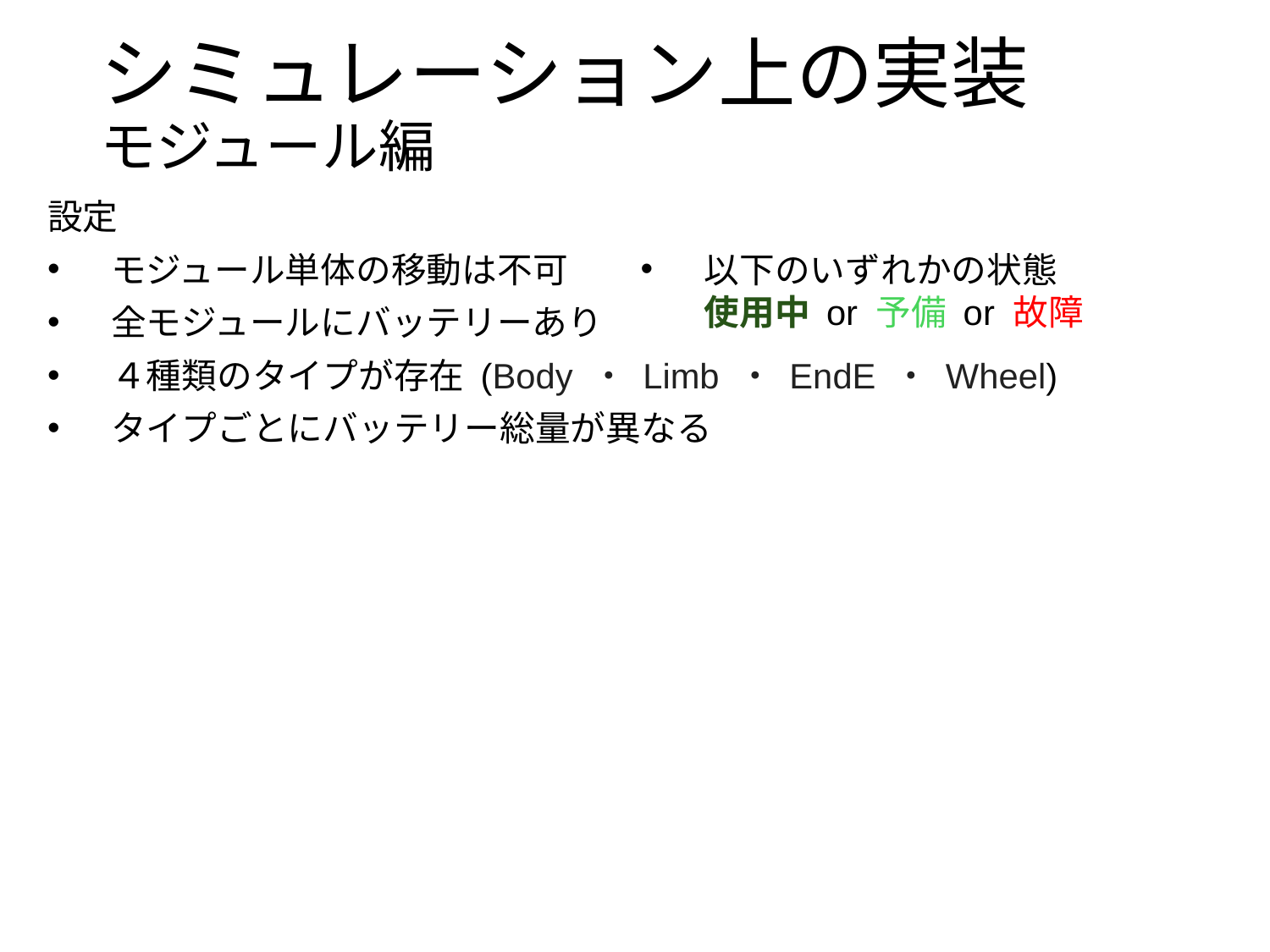

# シミュレーション上の実装 モジュール編

以下のいずれかの状態
使用中 or 予備 or 故障
設定
モジュール単体の移動は不可
全モジュールにバッテリーあり
４種類のタイプが存在 (Body ・ Limb ・ EndE ・ Wheel)
タイプごとにバッテリー総量が異なる